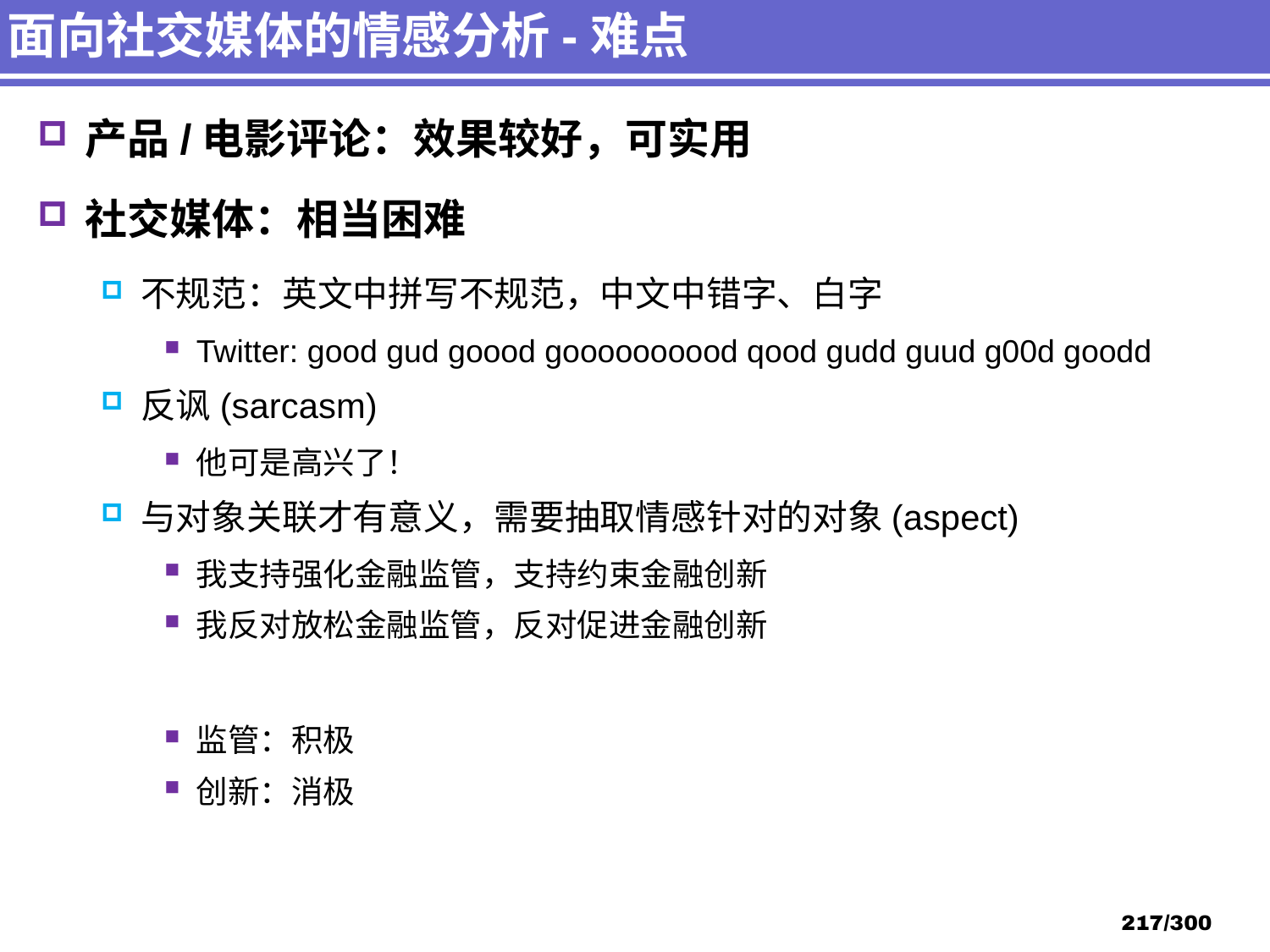

# 面向社交媒体的情感分析-难点
产品/电影评论：效果较好，可实用
社交媒体：相当困难
不规范：英文中拼写不规范，中文中错字、白字
Twitter: good gud goood goooooooood qood gudd guud g00d goodd
反讽(sarcasm)
他可是高兴了！
与对象关联才有意义，需要抽取情感针对的对象(aspect)
我支持强化金融监管，支持约束金融创新
我反对放松金融监管，反对促进金融创新

监管：积极
创新：消极
217/300